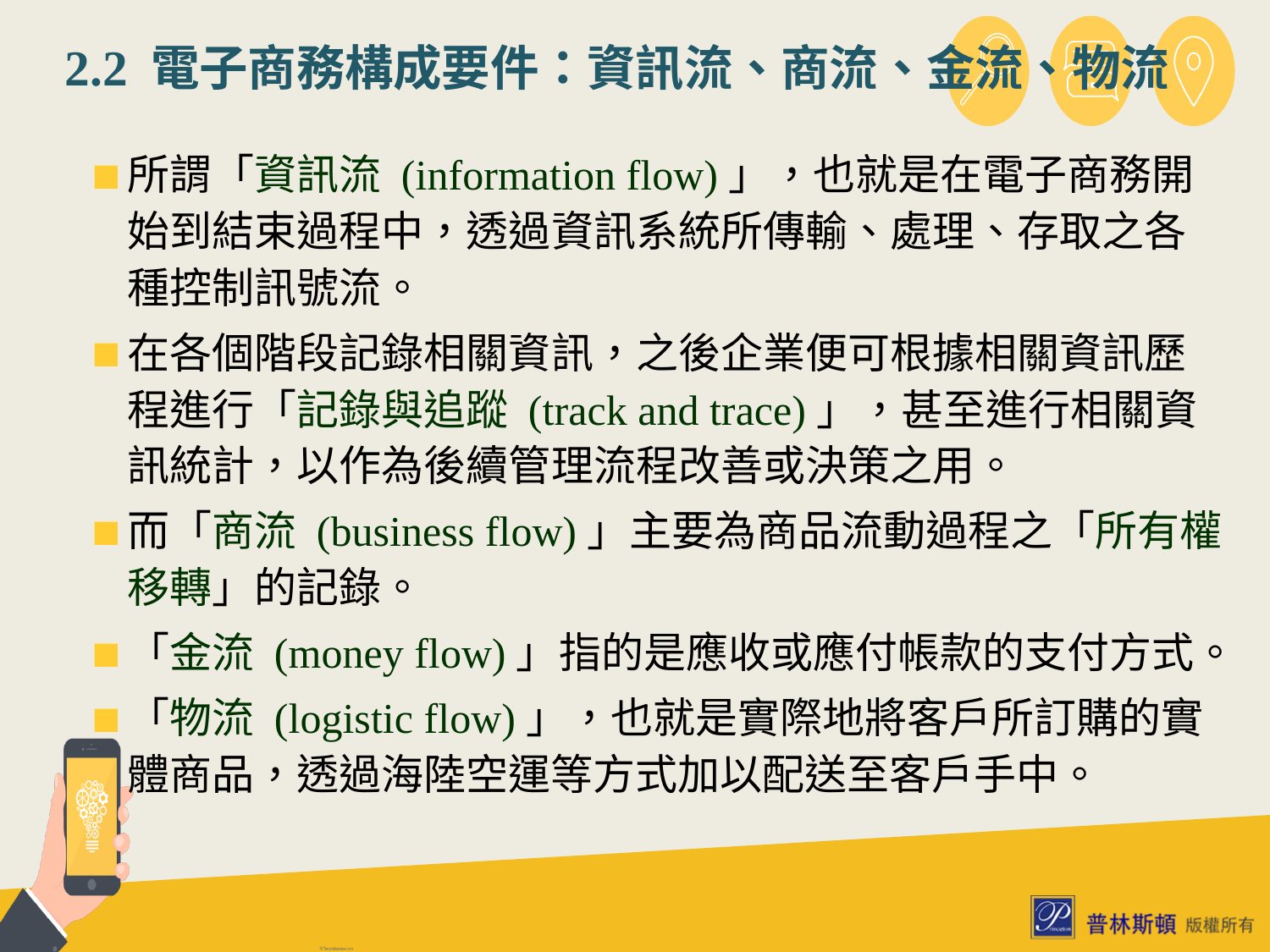

# 2.2 電子商務構成要件：資訊流、商流、金流、物流
所謂「資訊流 (information flow)」，也就是在電子商務開始到結束過程中，透過資訊系統所傳輸、處理、存取之各種控制訊號流。
在各個階段記錄相關資訊，之後企業便可根據相關資訊歷程進行「記錄與追蹤 (track and trace)」，甚至進行相關資訊統計，以作為後續管理流程改善或決策之用。
而「商流 (business flow)」主要為商品流動過程之「所有權移轉」的記錄。
「金流 (money flow)」指的是應收或應付帳款的支付方式。
「物流 (logistic flow)」，也就是實際地將客戶所訂購的實體商品，透過海陸空運等方式加以配送至客戶手中。